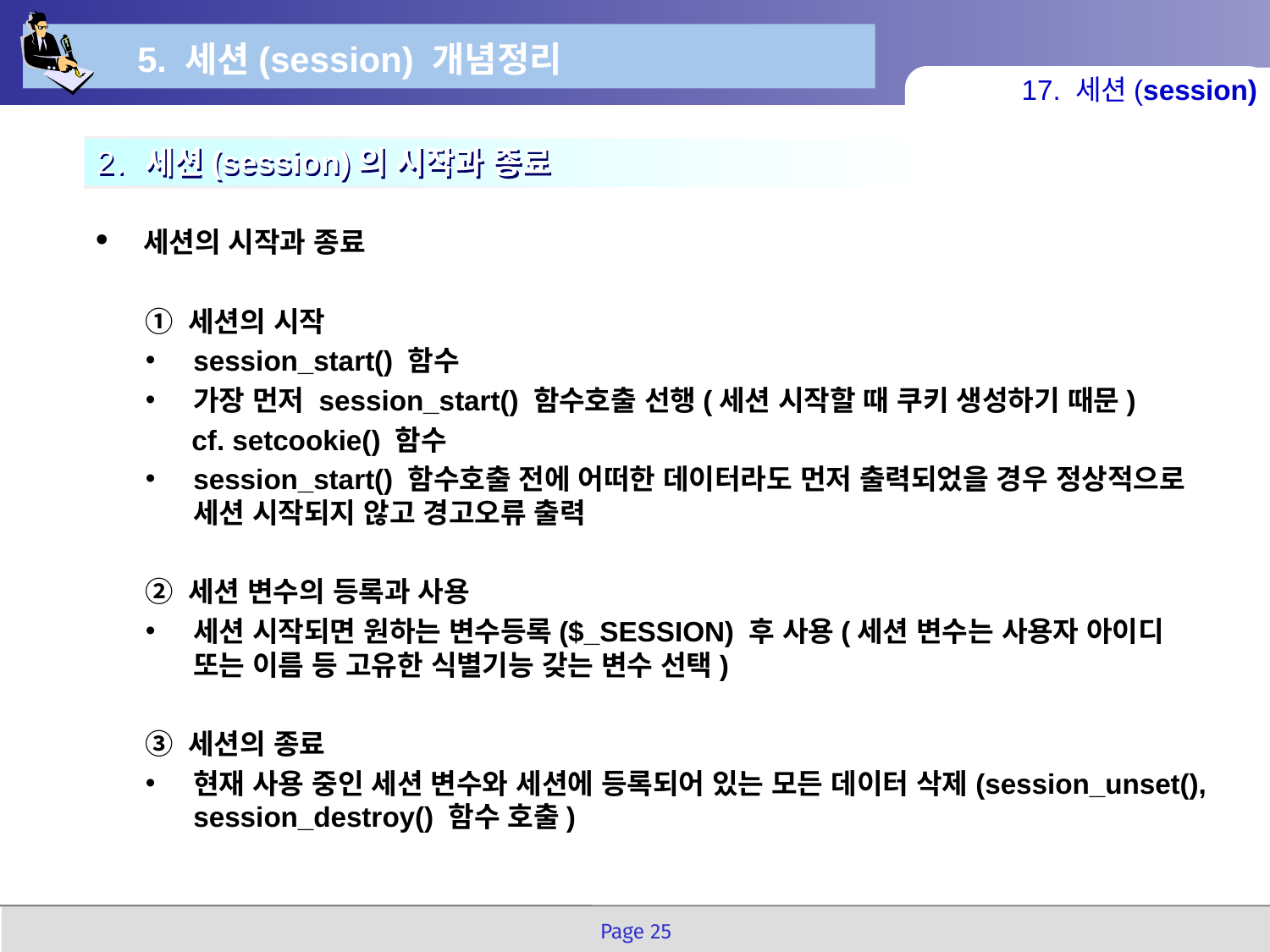

5. 세션(session) 개념정리
17. 세션(session)
2. 세션(session)의 시작과 종료

세션의 시작과 종료

① 세션의 시작
session_start() 함수
가장 먼저 session_start() 함수호출 선행(세션 시작할 때 쿠키 생성하기 때문)
   cf. setcookie() 함수
session_start() 함수호출 전에 어떠한 데이터라도 먼저 출력되었을 경우 정상적으로 세션 시작되지 않고 경고오류 출력

② 세션 변수의 등록과 사용
세션 시작되면 원하는 변수등록($_SESSION) 후 사용(세션 변수는 사용자 아이디 또는 이름 등 고유한 식별기능 갖는 변수 선택)

③ 세션의 종료
현재 사용 중인 세션 변수와 세션에 등록되어 있는 모든 데이터 삭제(session_unset(), session_destroy() 함수 호출)

Page 25